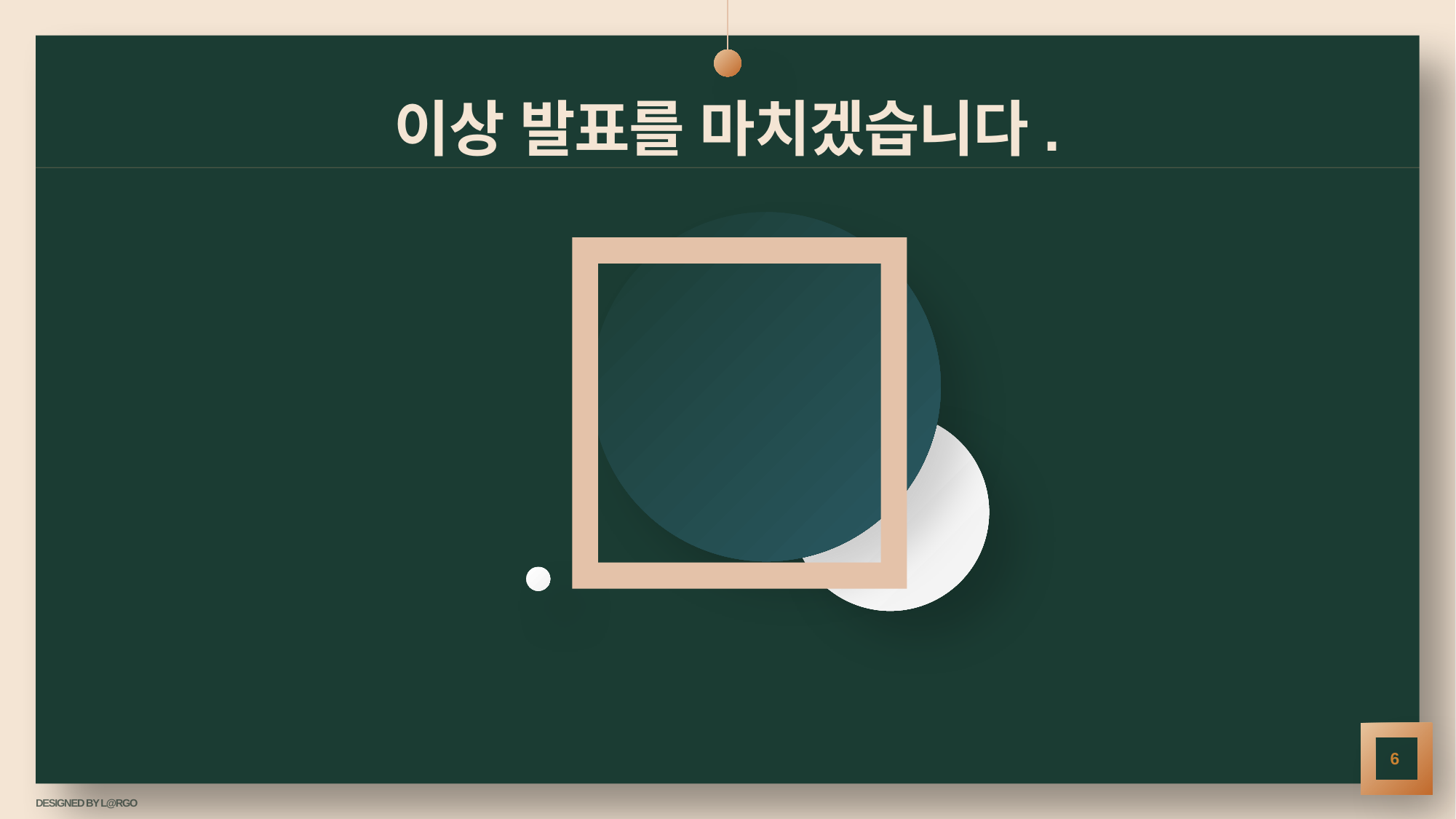

# 이상 발표를 마치겠습니다.

6
DESIGNED BY L@RGO